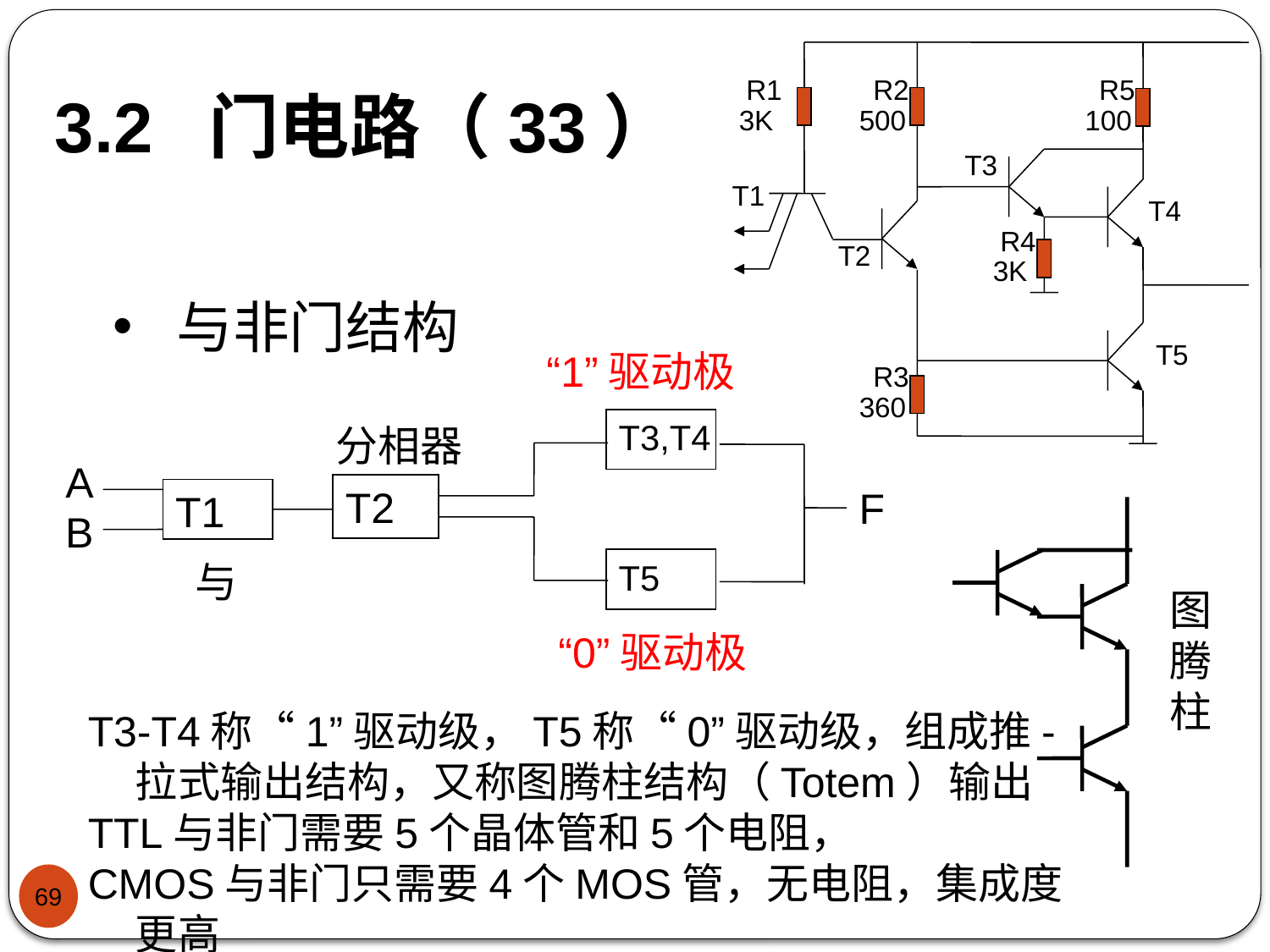

# 3.2  门电路（33）

R1
3K
R2
500
R5
100
T3
T1
T4
R4
3K
T2
T5
R3
360
与非门结构
“1”驱动极

T3,T4
分相器

A

T1
B
与

T2
F

T5
“0”驱动极

图腾柱

T3-T4称“1”驱动级，T5称“0”驱动级，组成推-拉式输出结构，又称图腾柱结构（Totem）输出
TTL与非门需要5个晶体管和5个电阻，
CMOS与非门只需要4个MOS管，无电阻，集成度更高
69